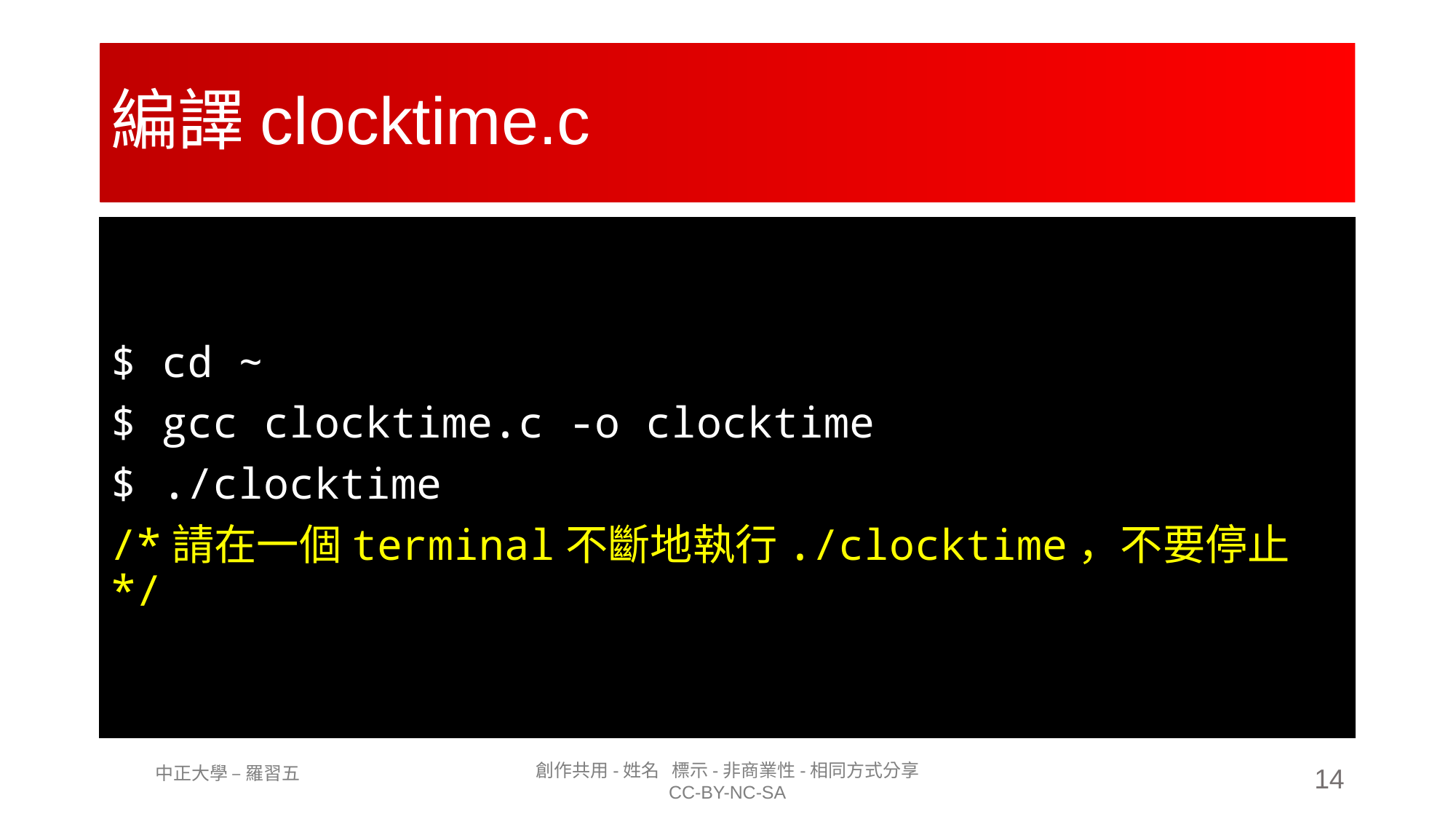

# 編譯clocktime.c
$ cd ~
$ gcc clocktime.c -o clocktime
$ ./clocktime
/*請在一個terminal不斷地執行./clocktime，不要停止*/